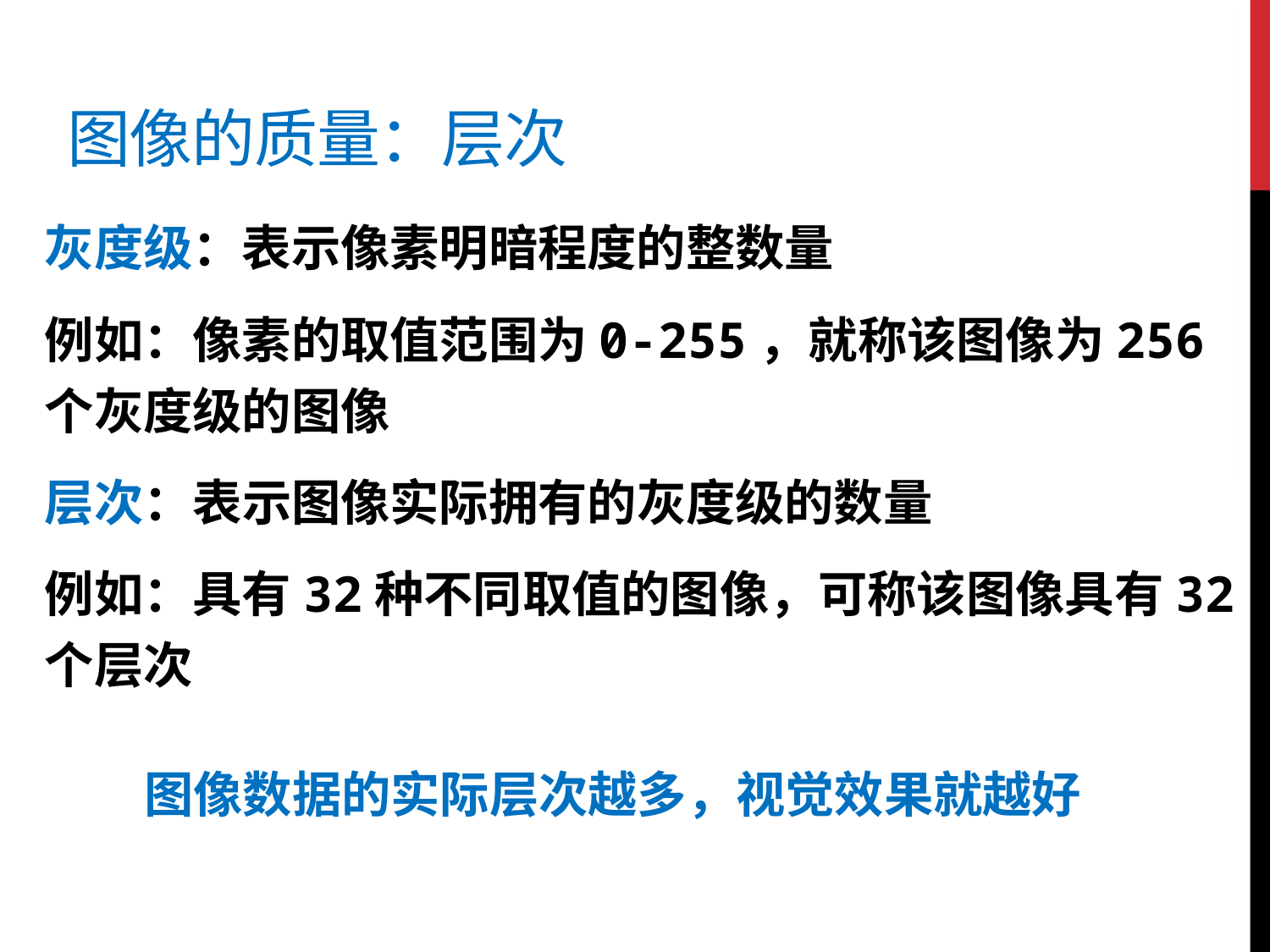

# 图像的质量：层次

灰度级：表示像素明暗程度的整数量
例如：像素的取值范围为0-255，就称该图像为256个灰度级的图像
层次：表示图像实际拥有的灰度级的数量
例如：具有32种不同取值的图像，可称该图像具有32个层次

图像数据的实际层次越多，视觉效果就越好